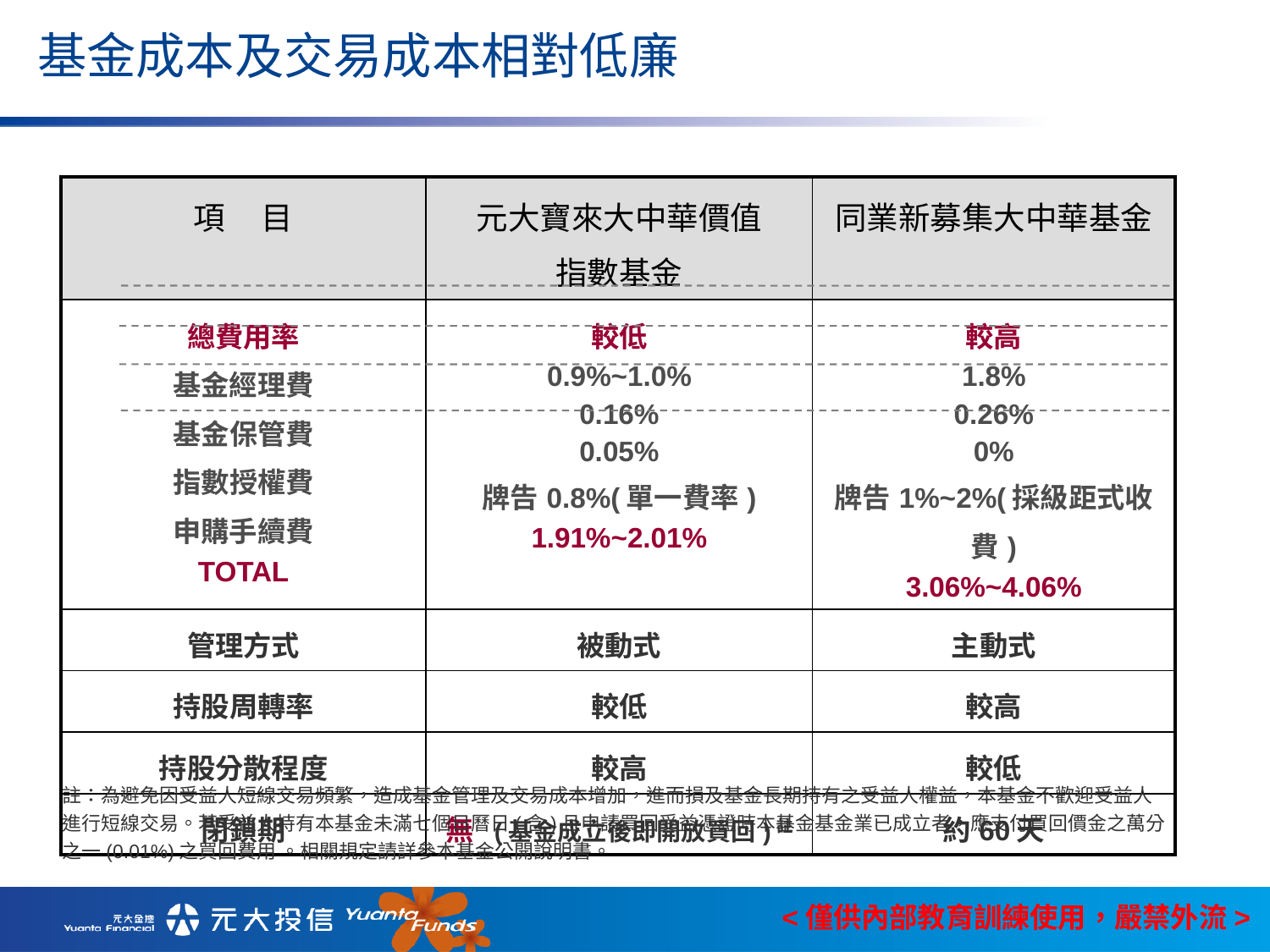

基金成本及交易成本相對低廉

| 項 目 | 元大寶來大中華價值 指數基金 | 同業新募集大中華基金 |
| --- | --- | --- |
| 總費用率 基金經理費 基金保管費 指數授權費 申購手續費 TOTAL | 較低 0.9%~1.0% 0.16% 0.05% 牌告0.8%(單一費率) 1.91%~2.01% | 較高 1.8% 0.26% 0% 牌告1%~2%(採級距式收費) 3.06%~4.06% |
| 管理方式 | 被動式 | 主動式 |
| 持股周轉率 | 較低 | 較高 |
| 持股分散程度 | 較高 | 較低 |
| 閉鎖期 | 無 (基金成立後即開放買回)註 | 約60天 |

註：為避免因受益人短線交易頻繁，造成基金管理及交易成本增加，進而損及基金長期持有之受益人權益，本基金不歡迎受益人進行短線交易。若受益人持有本基金未滿七個日曆日(含)且申請買回受益憑證時本基金基金業已成立者，應支付買回價金之萬分之一(0.01%)之買回費用 。相關規定請詳參本基金公開說明書。